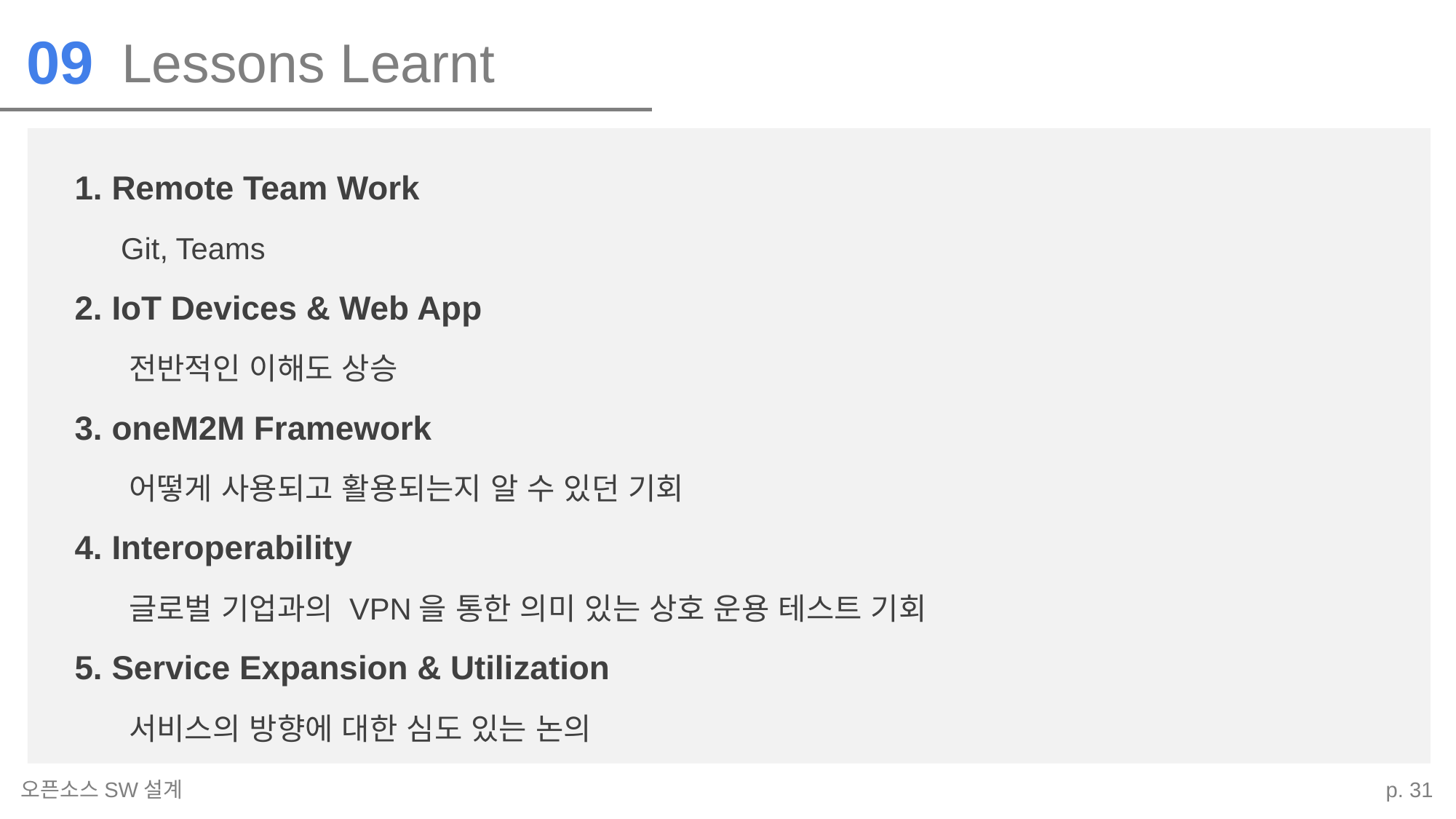

Lessons Learnt
09

1. Remote Team Work
     Git, Teams
2. IoT Devices & Web App
     전반적인 이해도 상승
3. oneM2M Framework
     어떻게 사용되고 활용되는지 알 수 있던 기회
4. Interoperability
     글로벌 기업과의 VPN을 통한 의미 있는 상호 운용 테스트 기회
5. Service Expansion & Utilization
     서비스의 방향에 대한 심도 있는 논의
오픈소스SW설계
p. 31